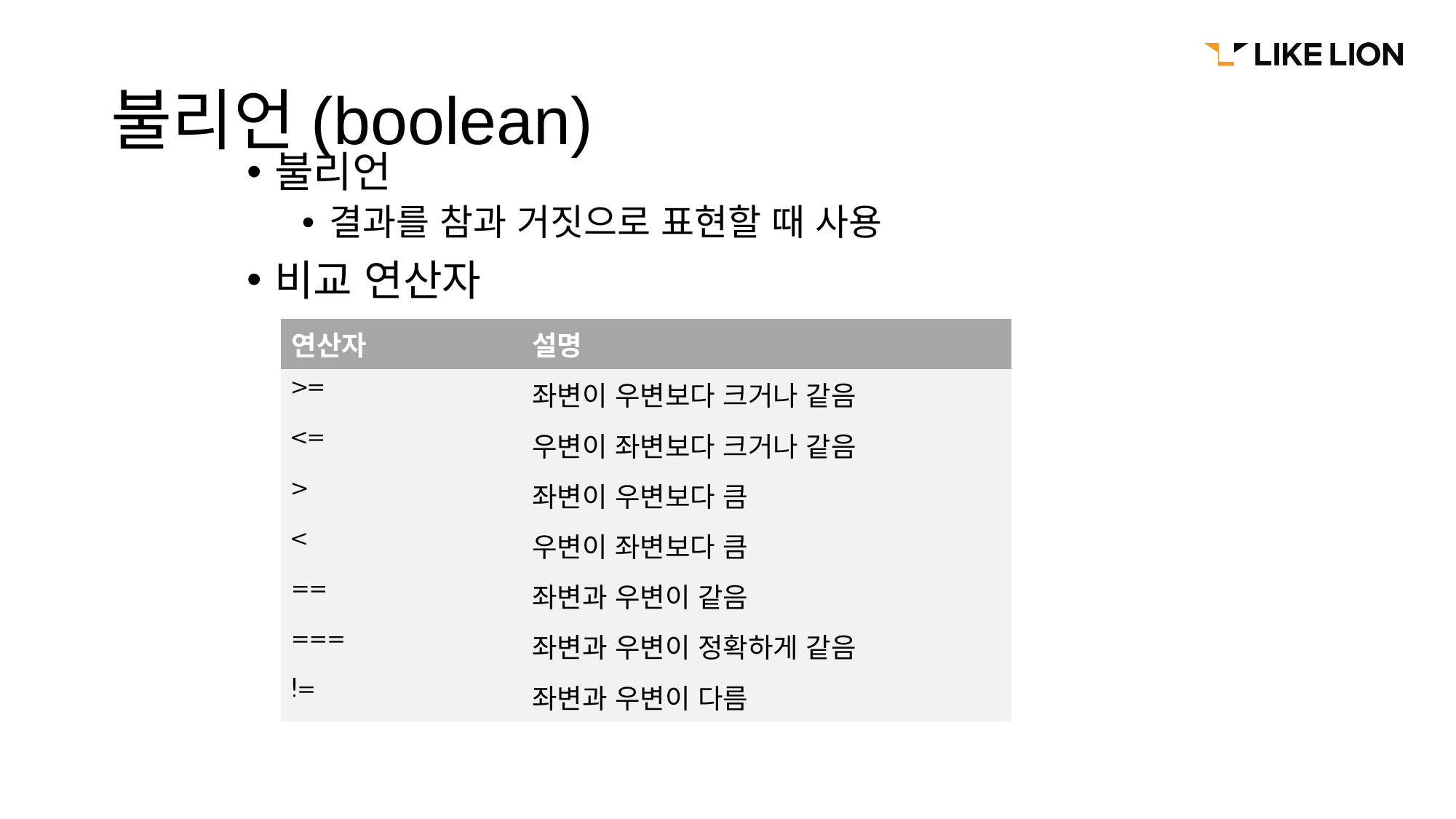

# 불리언(boolean)
불리언
결과를 참과 거짓으로 표현할 때 사용
비교 연산자
| 연산자 | 설명 |
| --- | --- |
| >= | 좌변이 우변보다 크거나 같음 |
| <= | 우변이 좌변보다 크거나 같음 |
| > | 좌변이 우변보다 큼 |
| < | 우변이 좌변보다 큼 |
| == | 좌변과 우변이 같음 |
| === | 좌변과 우변이 정확하게 같음 |
| != | 좌변과 우변이 다름 |